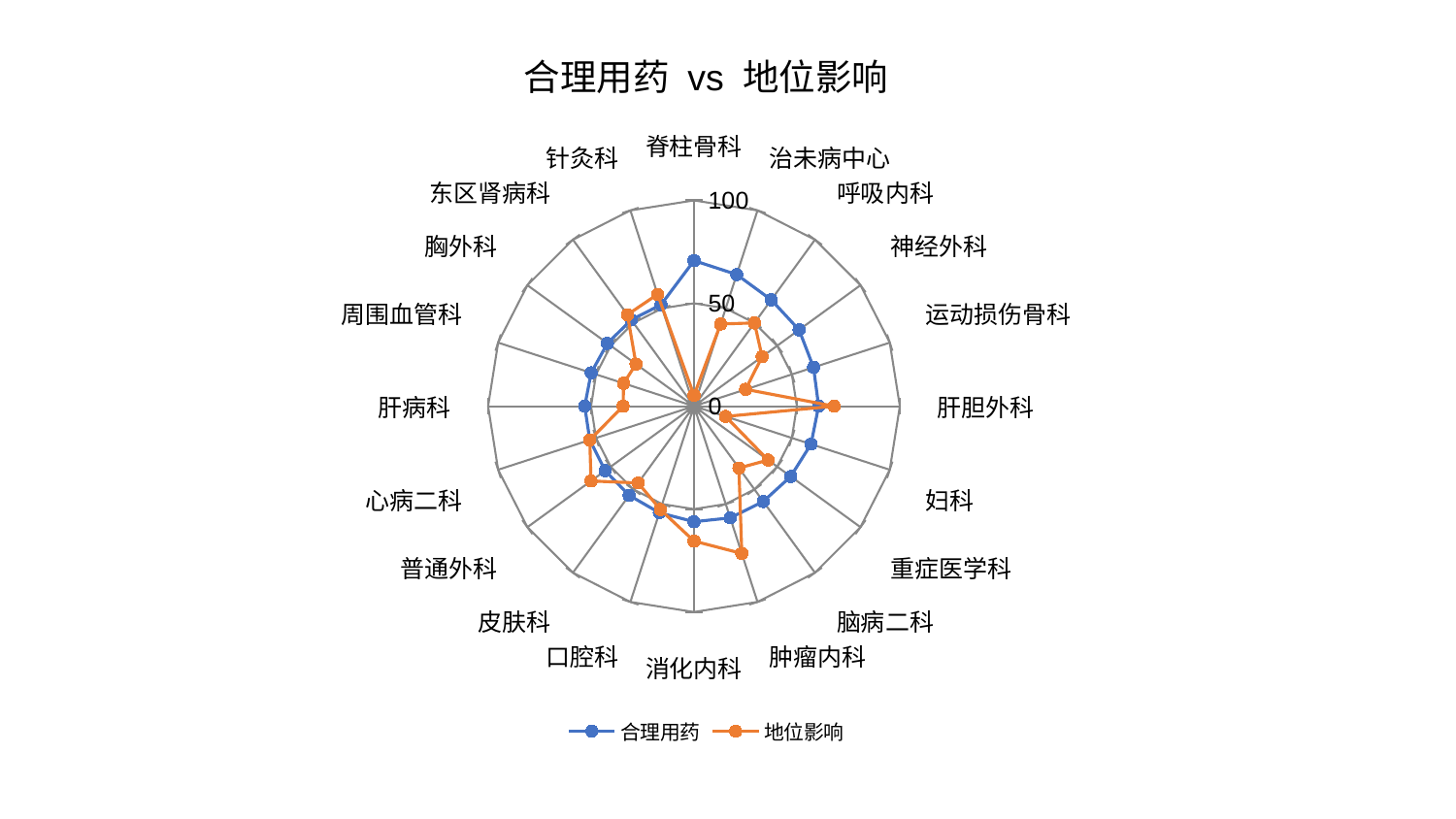

### Chart: 合理用药 vs 地位影响

| Category | 合理用药 | 地位影响 |
|---|---|---|
| 脊柱骨科 | 70.72140282635728 | 5.255332030702448 |
| 治未病中心 | 67.25606919194564 | 41.977095433588836 |
| 呼吸内科 | 63.871995240619 | 50.023683002775634 |
| 神经外科 | 63.12431926445861 | 40.94696379415297 |
| 运动损伤骨科 | 61.08528503771114 | 26.432720062489086 |
| 肝胆外科 | 60.57439929092304 | 68.07022455337196 |
| 妇科 | 59.777460118429 | 16.156031003697226 |
| 重症医学科 | 58.11118317933211 | 44.5332657550481 |
| 脑病二科 | 57.27401497339823 | 37.16462055122083 |
| 肿瘤内科 | 57.056120376206934 | 75.25650103107877 |
| 消化内科 | 56.13973286865171 | 65.53797484042722 |
| 口腔科 | 54.437733321049784 | 52.81548135812606 |
| 皮肤科 | 53.5583514385328 | 46.126595622452726 |
| 普通外科 | 53.33761862892658 | 61.81741805034622 |
| 心病二科 | 53.190561697106546 | 53.20585894271958 |
| 肝病科 | 53.067779492723574 | 34.430530922771204 |
| 周围血管科 | 52.50722505678786 | 35.94385719932054 |
| 胸外科 | 51.991784781033004 | 34.80306522241521 |
| 东区肾病科 | 51.855284755693084 | 54.95569726532165 |
| 针灸科 | 51.82521862863896 | 57.14579044449528 |
60